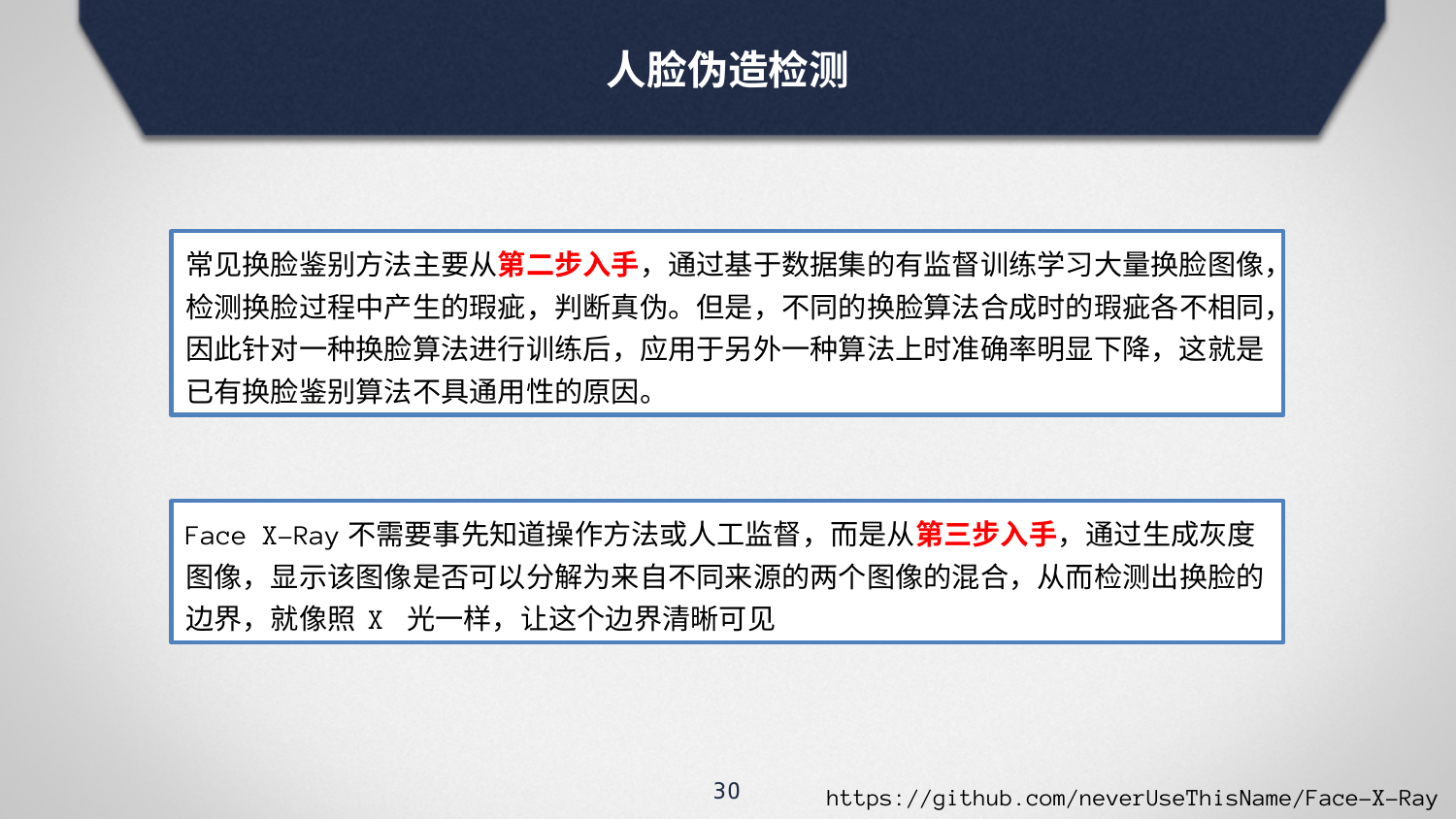

人脸伪造检测
常见换脸鉴别方法主要从第二步入手，通过基于数据集的有监督训练学习大量换脸图像，检测换脸过程中产生的瑕疵，判断真伪。但是，不同的换脸算法合成时的瑕疵各不相同，因此针对一种换脸算法进行训练后，应用于另外一种算法上时准确率明显下降，这就是已有换脸鉴别算法不具通用性的原因。
Face X-Ray不需要事先知道操作方法或人工监督，而是从第三步入手，通过生成灰度图像，显示该图像是否可以分解为来自不同来源的两个图像的混合，从而检测出换脸的边界，就像照 X 光一样，让这个边界清晰可见
30
https://github.com/neverUseThisName/Face-X-Ray